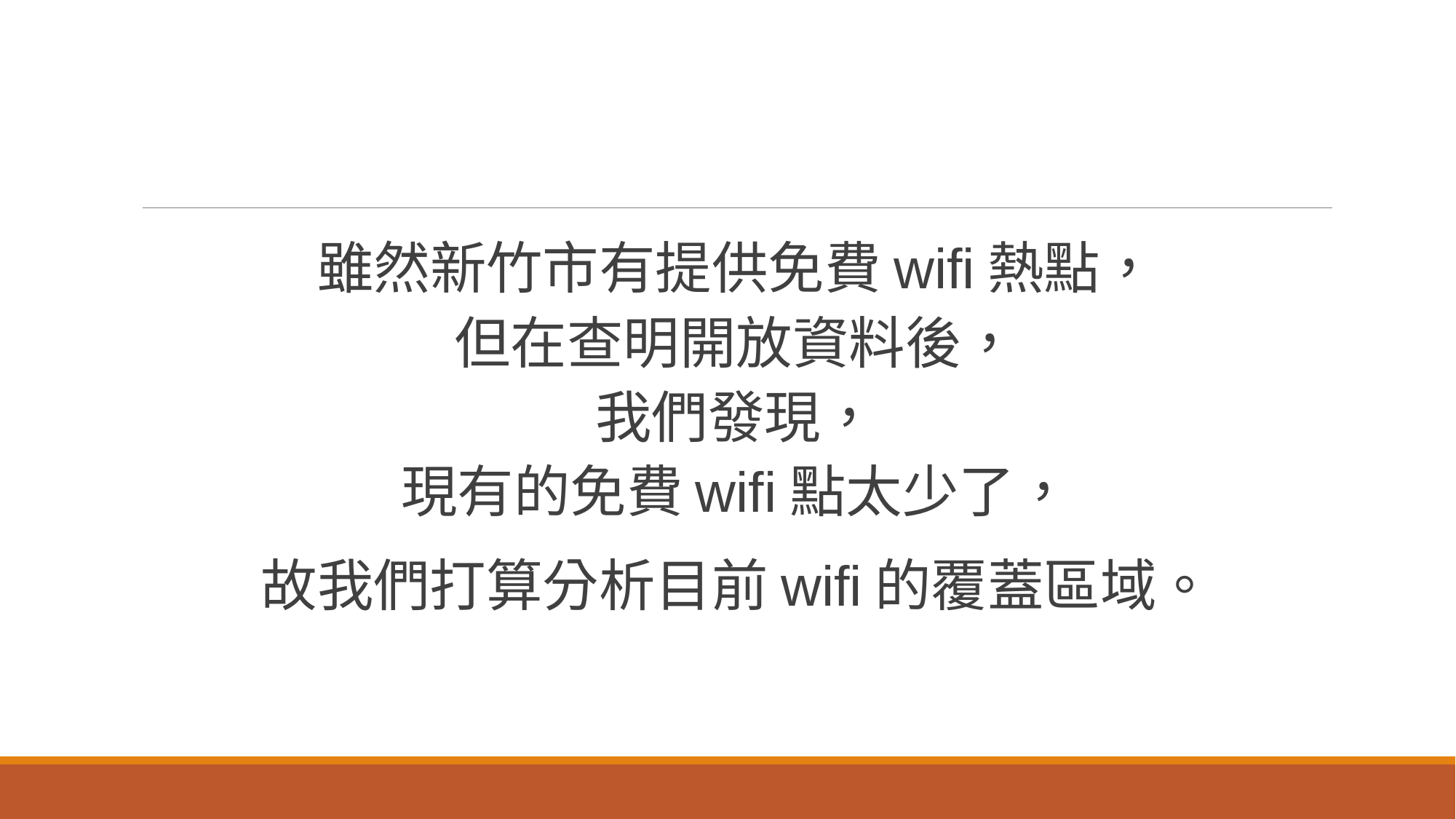

雖然新竹市有提供免費wifi熱點，
但在查明開放資料後，
我們發現，
現有的免費wifi點太少了，
故我們打算分析目前wifi的覆蓋區域。